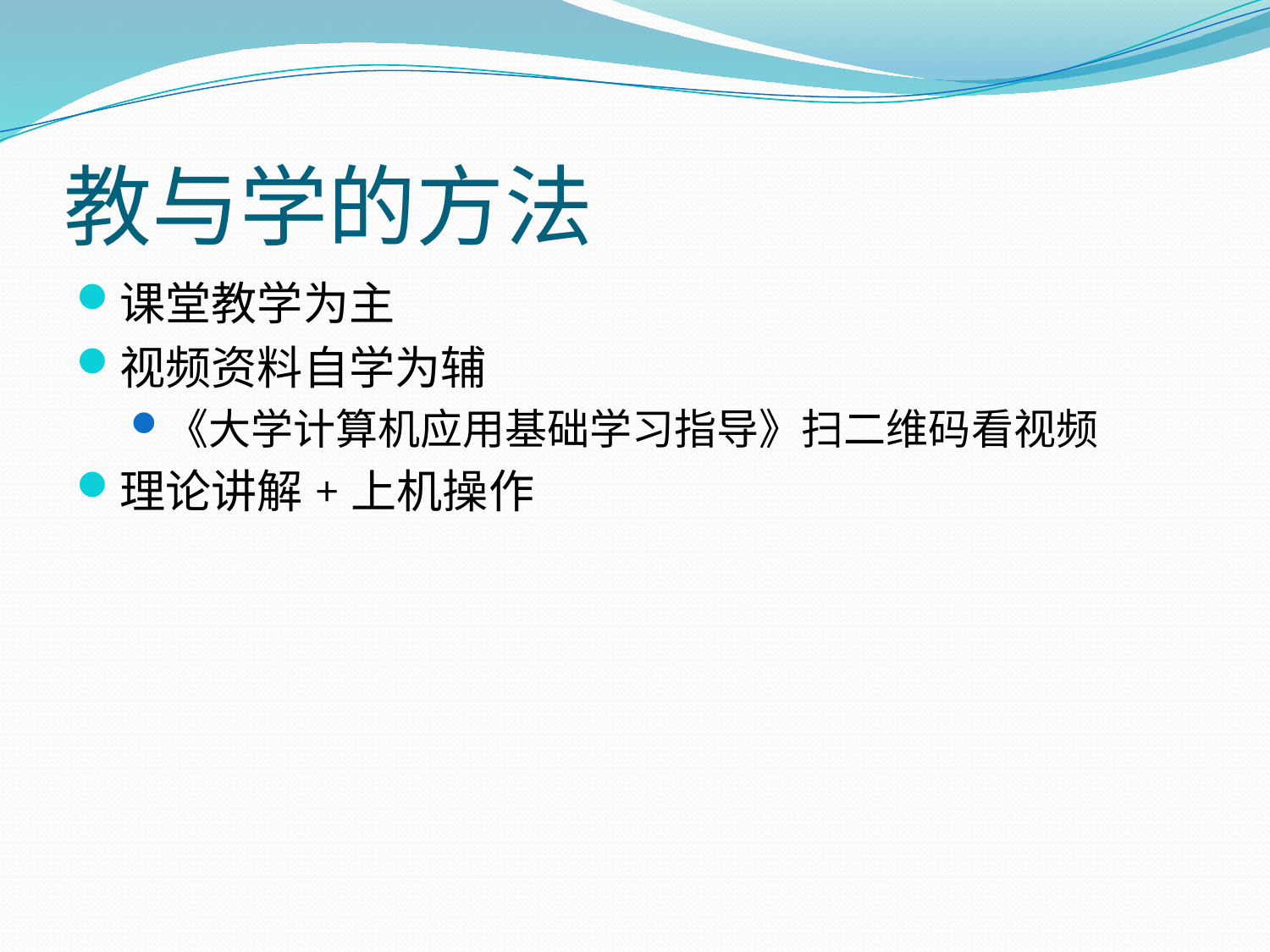

# 教与学的方法
课堂教学为主
视频资料自学为辅
《大学计算机应用基础学习指导》扫二维码看视频
理论讲解+上机操作